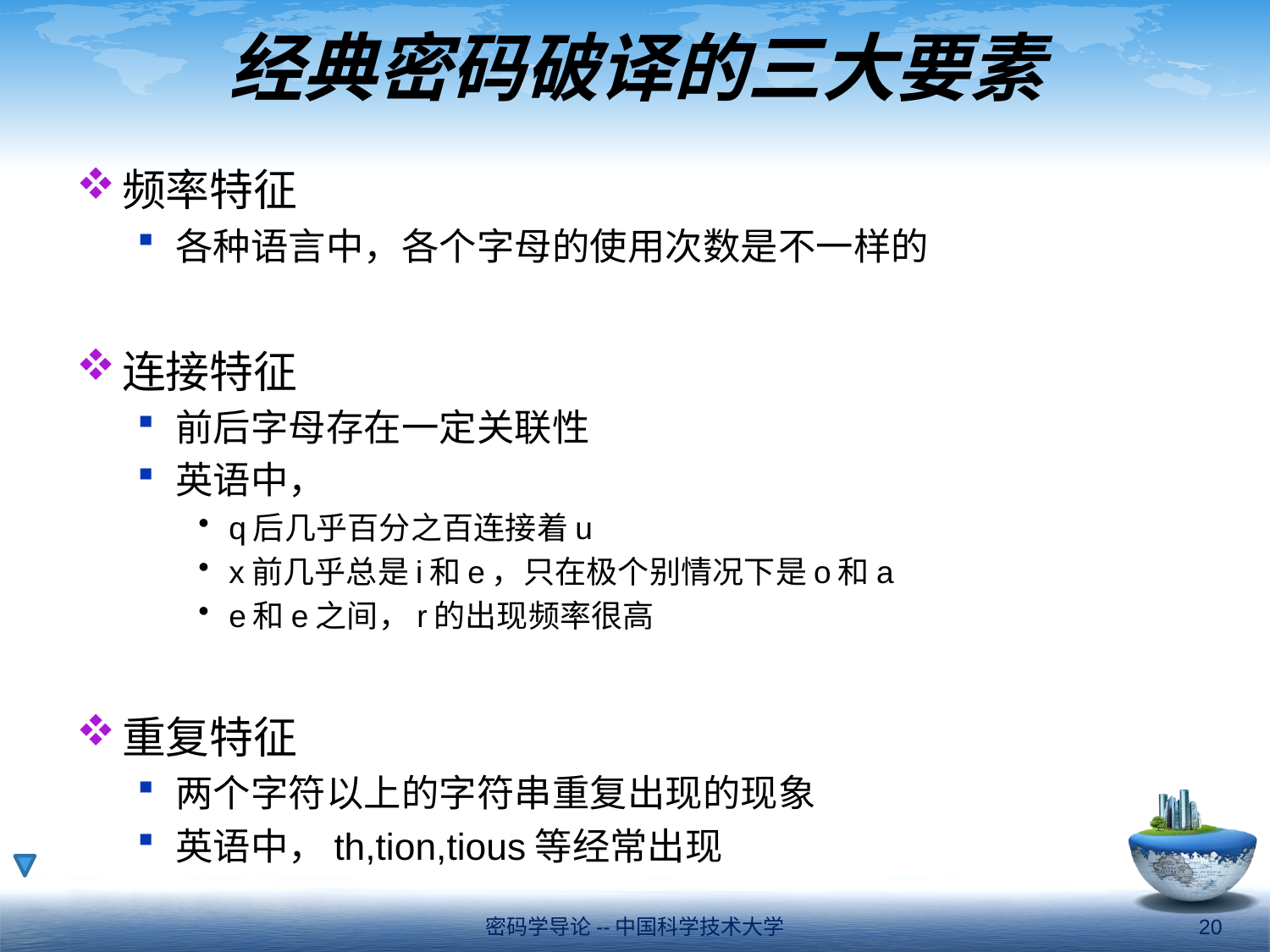

# 经典密码破译的三大要素
频率特征
各种语言中，各个字母的使用次数是不一样的

连接特征
前后字母存在一定关联性
英语中，
q后几乎百分之百连接着u
x前几乎总是i和e，只在极个别情况下是o和a
e和e之间，r的出现频率很高

重复特征
两个字符以上的字符串重复出现的现象
英语中，th,tion,tious等经常出现

密码学导论--中国科学技术大学
20